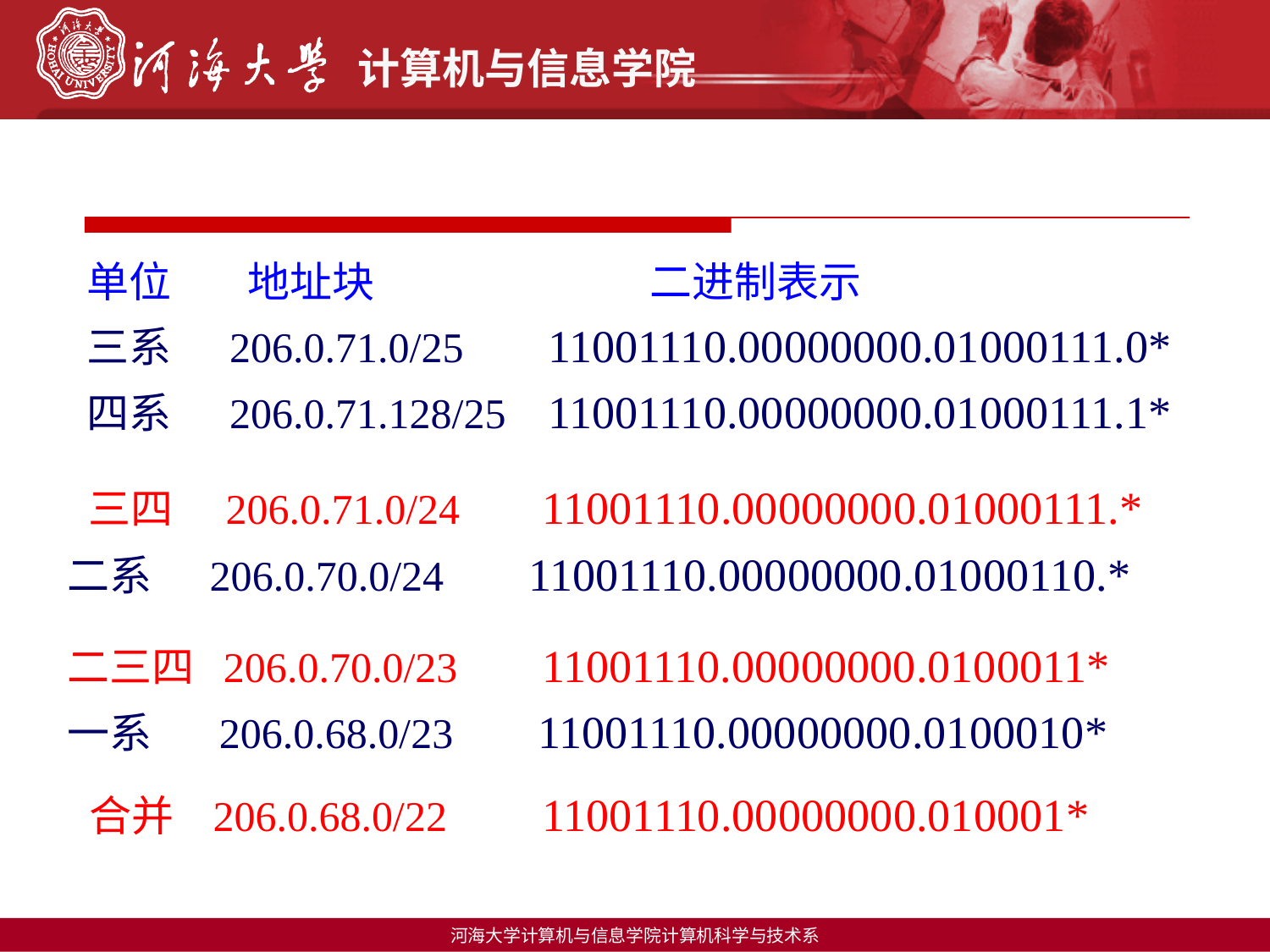

单位        地址块                             二进制表示
 三系     206.0.71.0/25        11001110.00000000.01000111.0*
 四系     206.0.71.128/25    11001110.00000000.01000111.1*

 三四       206.0.71.0/24      11001110.00000000.01000111.*
二系     206.0.70.0/24        11001110.00000000.01000110.*

二三四  206.0.70.0/23        11001110.00000000.0100011*
一系      206.0.68.0/23        11001110.00000000.0100010*

合并   206.0.68.0/22         11001110.00000000.010001*